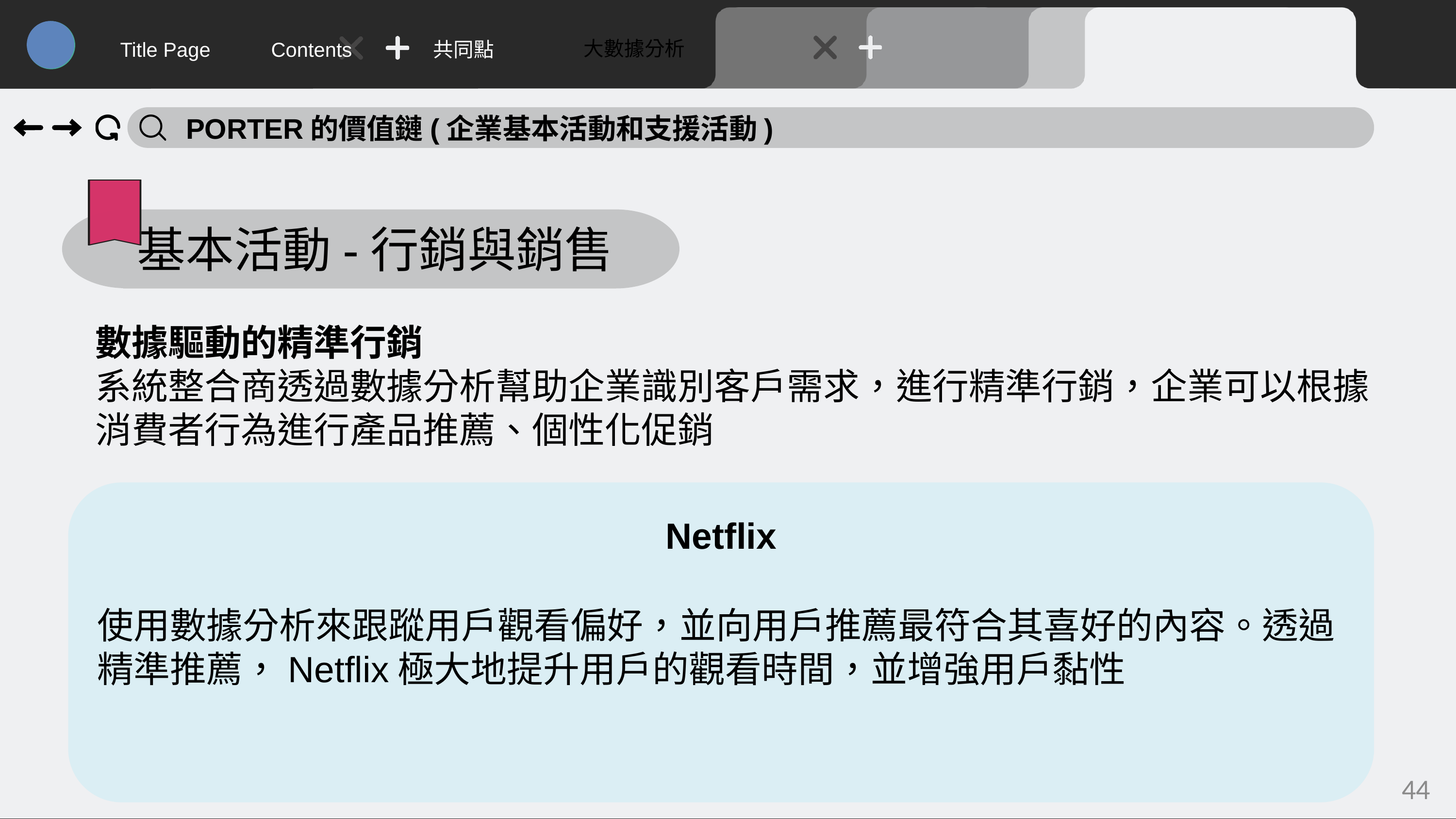

大數據分析
Title Page
Contents
共同點

PORTER的價值鏈(企業基本活動和支援活動)

基本活動-行銷與銷售
數據驅動的精準行銷
系統整合商透過數據分析幫助企業識別客戶需求，進行精準行銷，企業可以根據消費者行為進行產品推薦、個性化促銷

Netflix
使用數據分析來跟蹤用戶觀看偏好，並向用戶推薦最符合其喜好的內容。透過精準推薦，Netflix極大地提升用戶的觀看時間，並增強用戶黏性
44
44